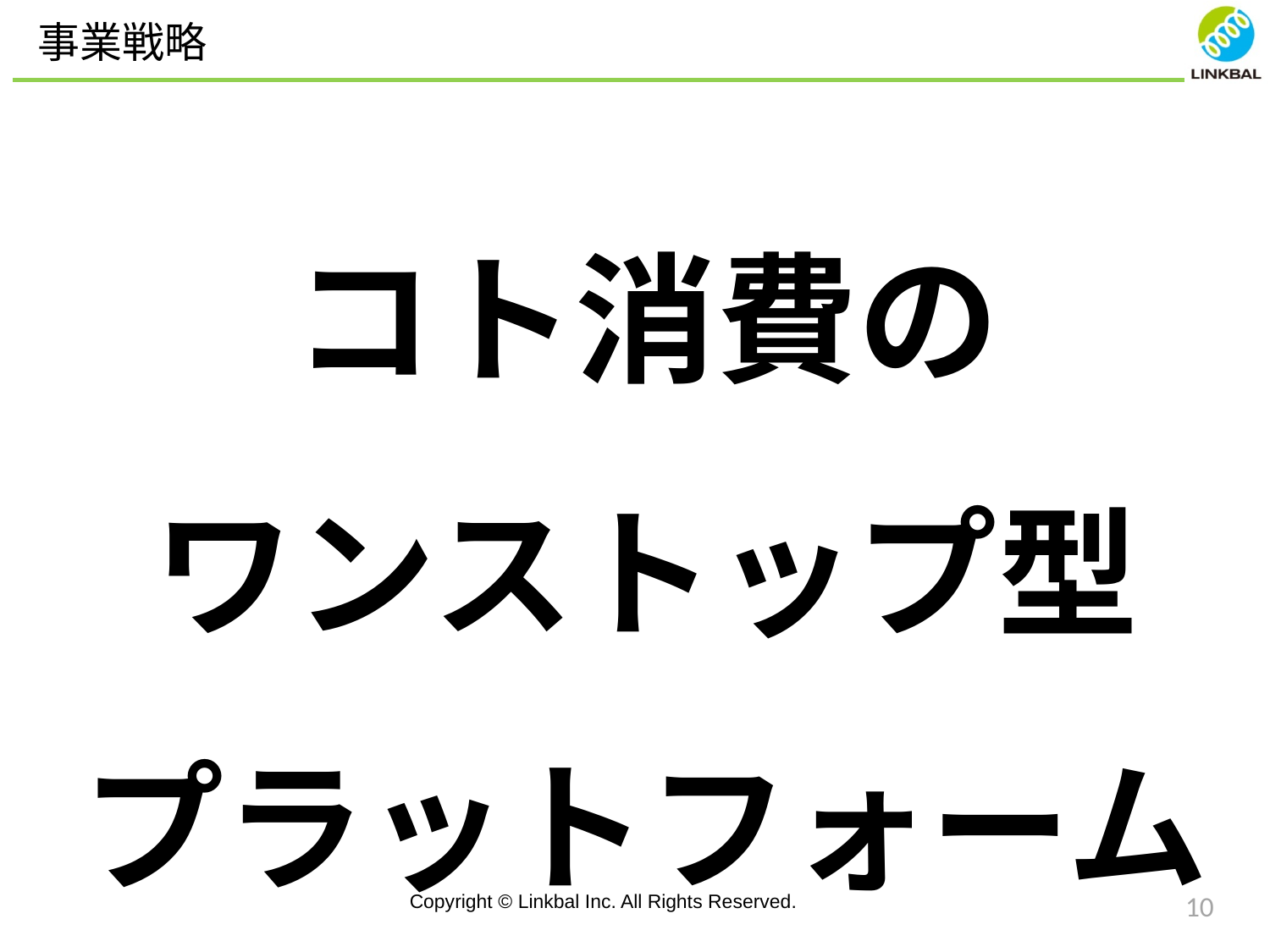

事業戦略
コト消費の
ワンストップ型
プラットフォーム
Copyright © Linkbal Inc. All Rights Reserved.